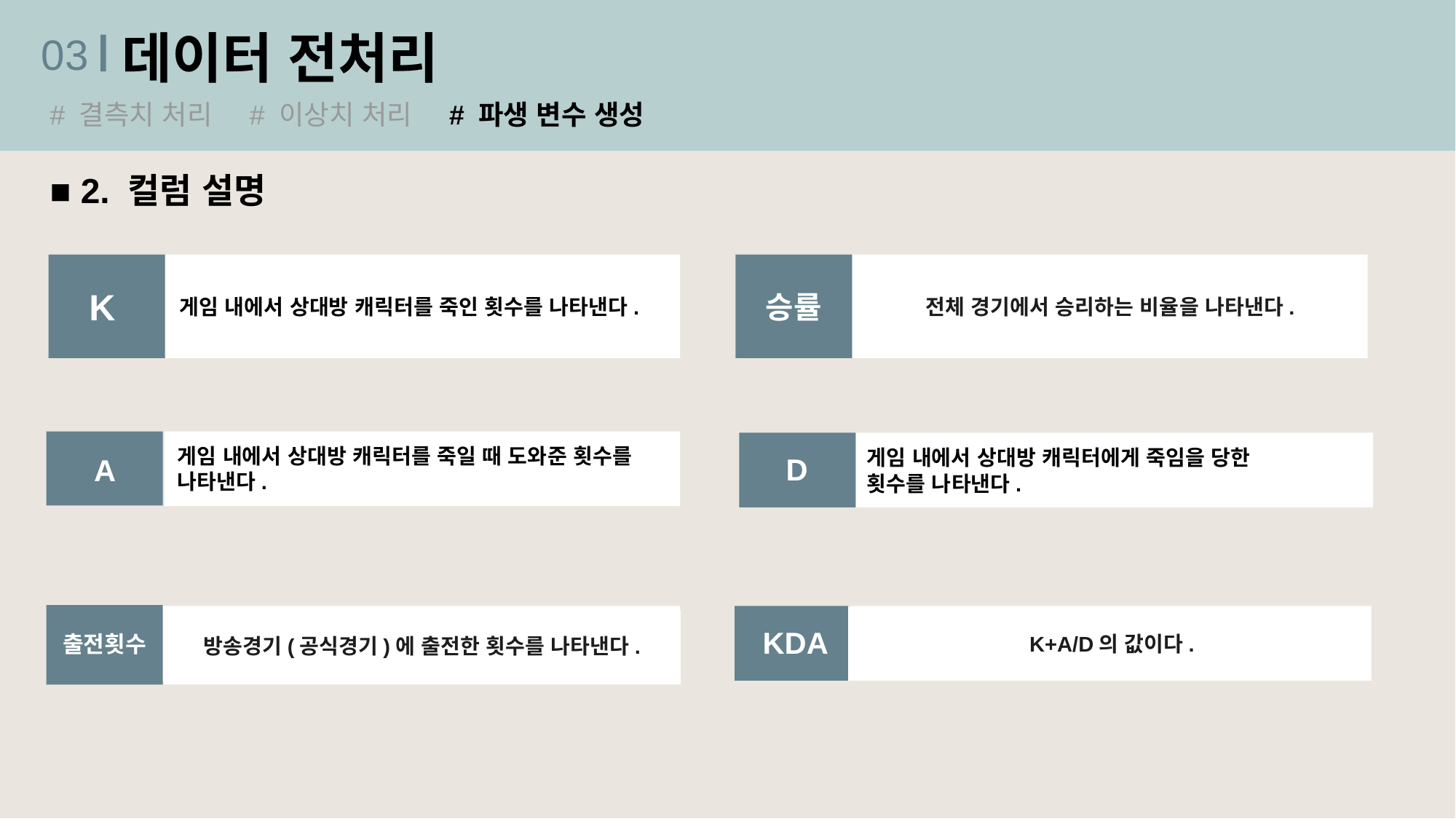

데이터 전처리
03

# 결측치 처리    # 이상치 처리    # 파생 변수 생성
■ 2. 컬럼 설명
K

K

승률

전체 경기에서 승리하는 비율을 나타낸다.
게임 내에서 상대방 캐릭터를 죽인 횟수를 나타낸다.
A
D

게임 내에서 상대방 캐릭터를 죽일 때 도와준 횟수를 나타낸다.

게임 내에서 상대방 캐릭터에게 죽임을 당한
횟수를 나타낸다.
출전횟수
KDA

방송경기(공식경기)에 출전한 횟수를 나타낸다.

K+A/D의 값이다.

MVP와 어느정도 관계가 있다